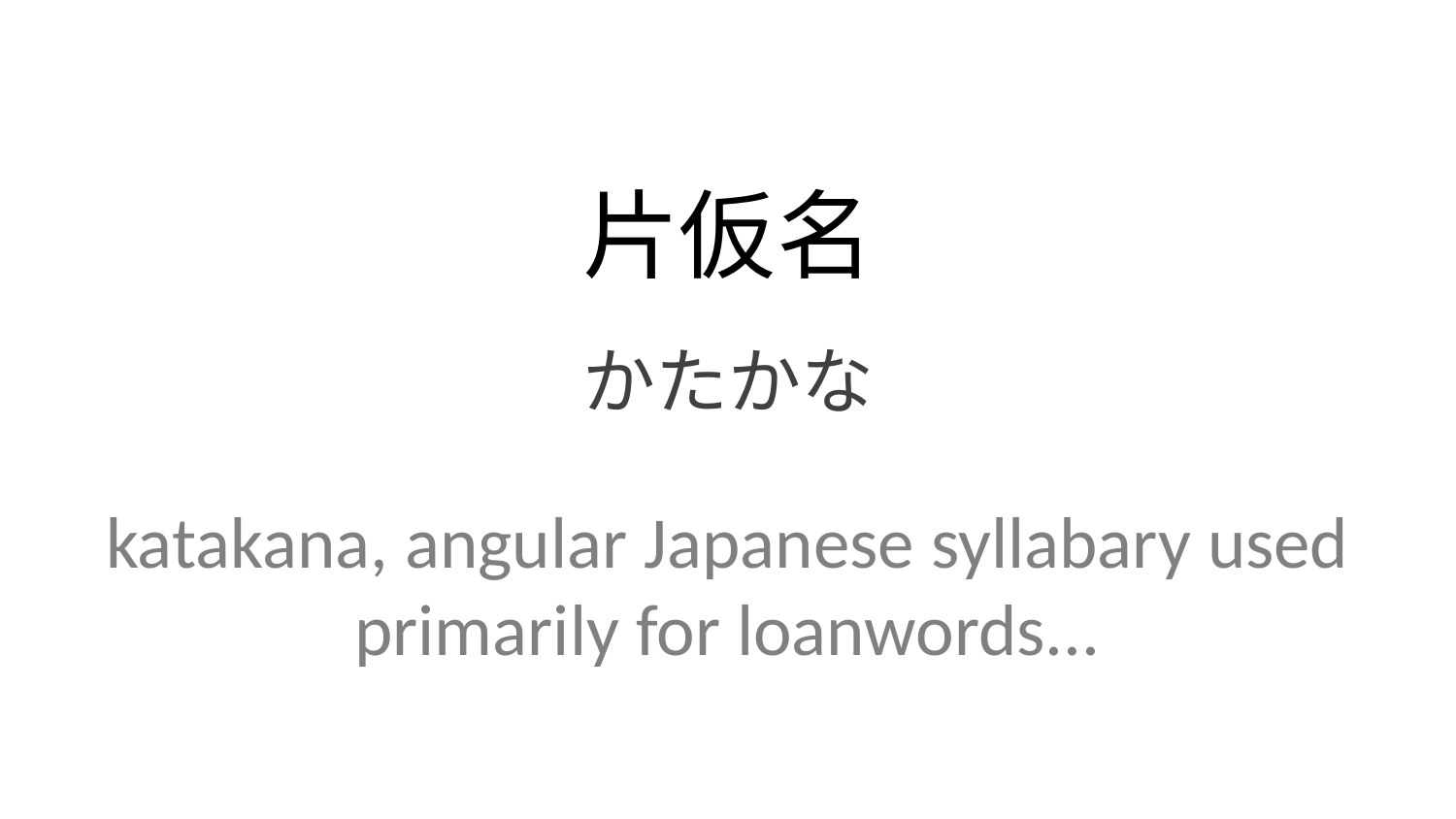

片仮名

かたかな
katakana, angular Japanese syllabary used primarily for loanwords...